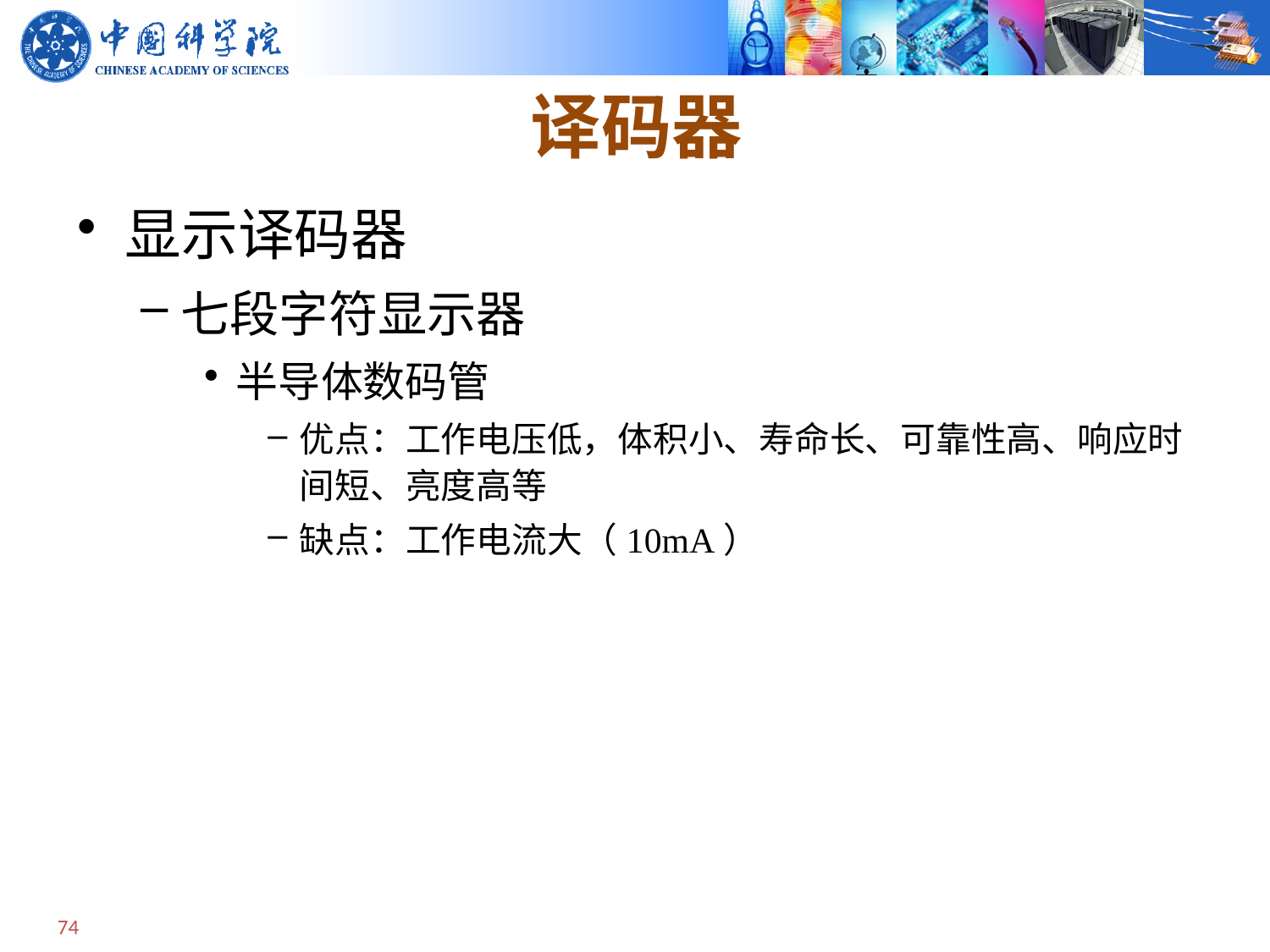

# 译码器
显示译码器
七段字符显示器
半导体数码管
优点：工作电压低，体积小、寿命长、可靠性高、响应时间短、亮度高等
缺点：工作电流大（10mA）